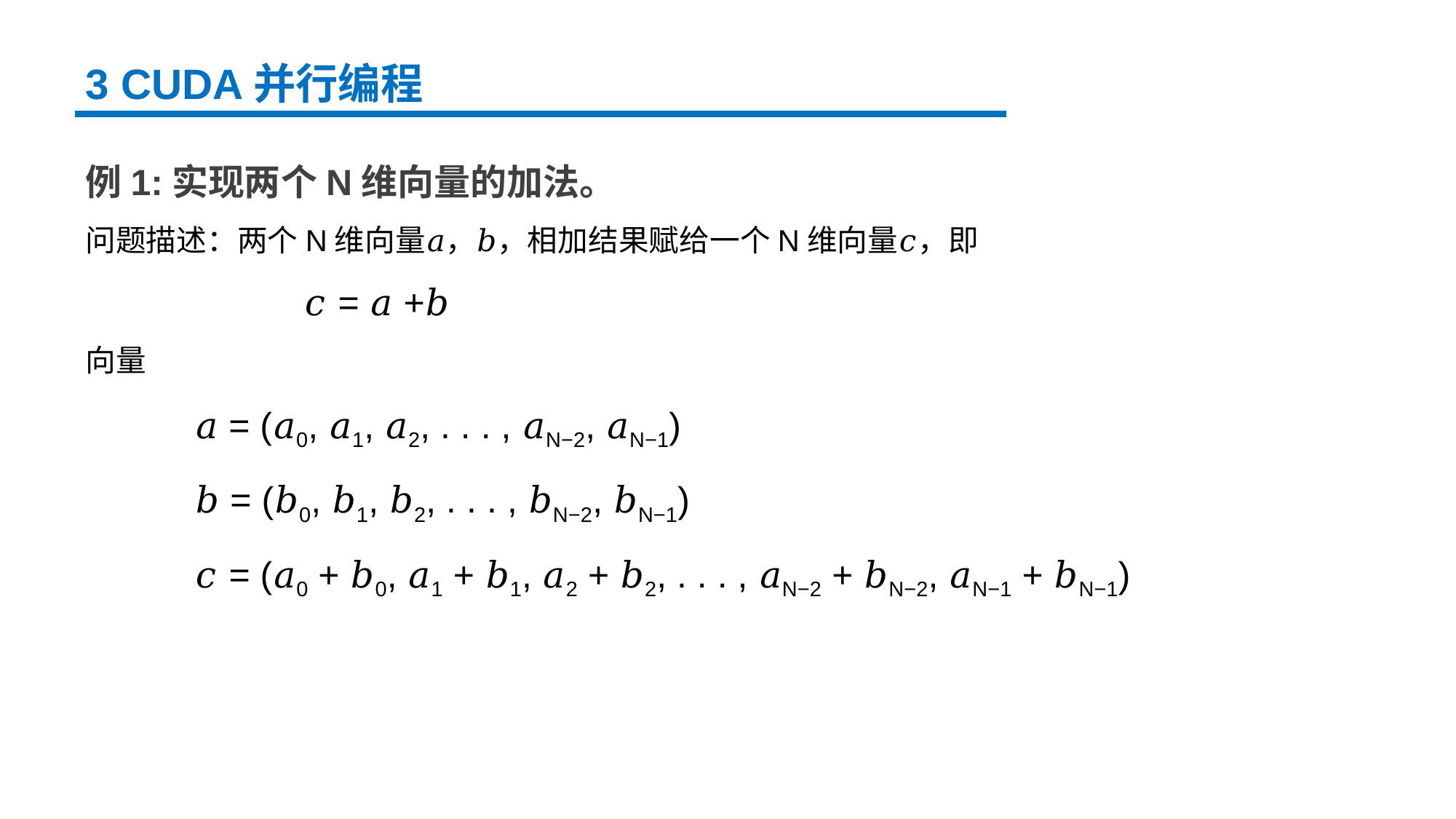

3 CUDA并行编程
例1:实现两个N维向量的加法。
问题描述：两个N维向量𝑎，𝑏，相加结果赋给一个N维向量𝑐，即
		𝑐 = 𝑎 +𝑏
向量
	𝑎 = (𝑎0, 𝑎1, 𝑎2, . . . , 𝑎N−2, 𝑎N−1)
     	𝑏 = (𝑏0, 𝑏1, 𝑏2, . . . , 𝑏N−2, 𝑏N−1)
     	𝑐 = (𝑎0 + 𝑏0, 𝑎1 + 𝑏1, 𝑎2 + 𝑏2, . . . , 𝑎N−2 + 𝑏N−2, 𝑎N−1 + 𝑏N−1)